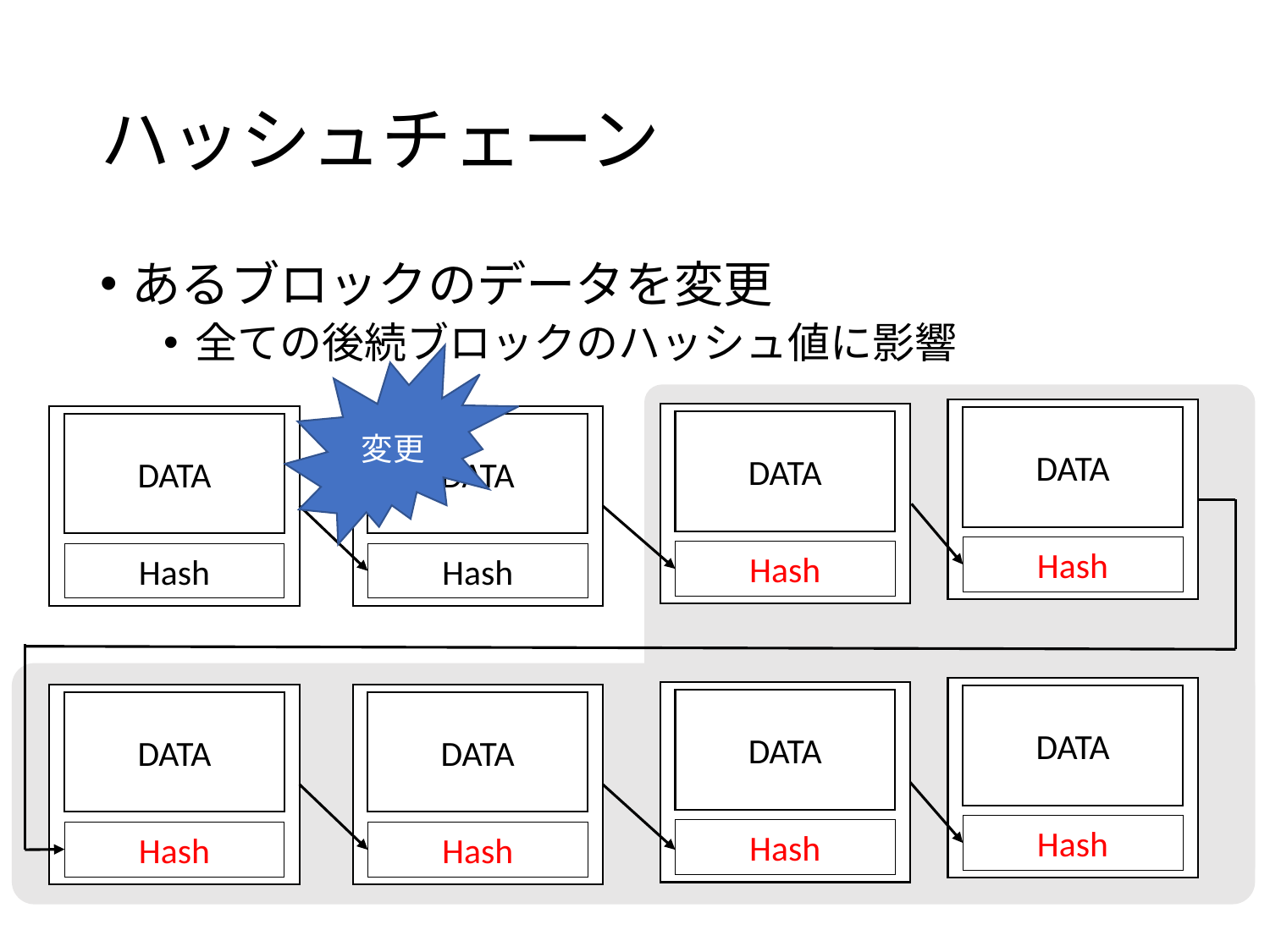

# ハッシュチェーン
あるブロックのデータを変更
全ての後続ブロックのハッシュ値に影響
変更

DATA
Hash

DATA
Hash

DATA
Hash

DATA
Hash

DATA
Hash

DATA
Hash

DATA
Hash

DATA
Hash